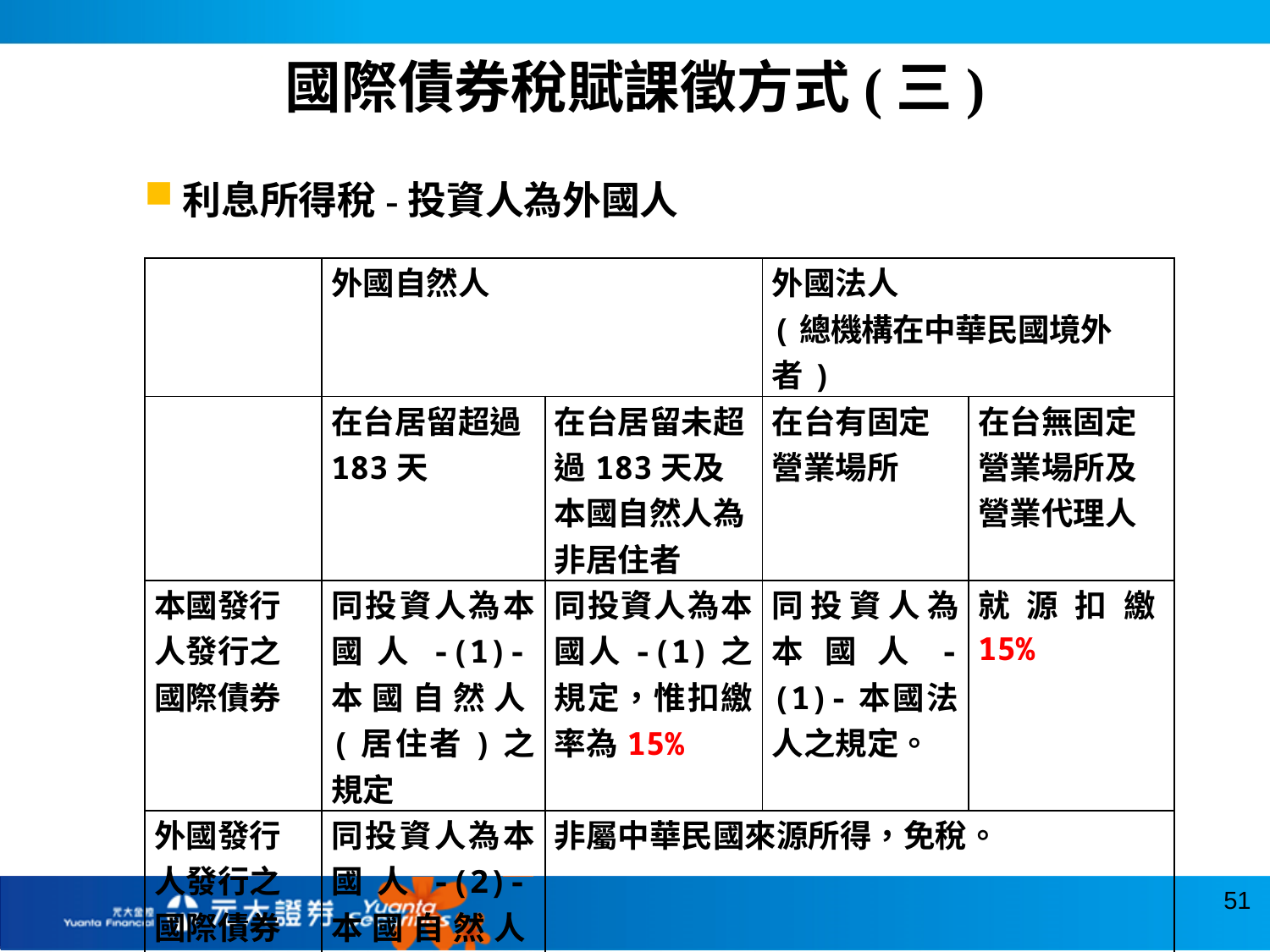

國際債券稅賦課徵方式(三)
利息所得稅-投資人為外國人
|  | 外國自然人 |  | 外國法人 (總機構在中華民國境外者) |  |
| --- | --- | --- | --- | --- |
|  | 在台居留超過183天 | 在台居留未超過183天及本國自然人為非居住者 | 在台有固定營業場所 | 在台無固定營業場所及營業代理人 |
| 本國發行人發行之國際債券 | 同投資人為本國人-(1)-本國自然人(居住者)之規定 | 同投資人為本國人-(1)之規定，惟扣繳率為15% | 同投資人為本國人-(1)-本國法人之規定。 | 就源扣繳15% |
| 外國發行人發行之國際債券 | 同投資人為本國人-(2)-本國自然人(居住者)之規定 | 非屬中華民國來源所得，免稅。 |  |  |